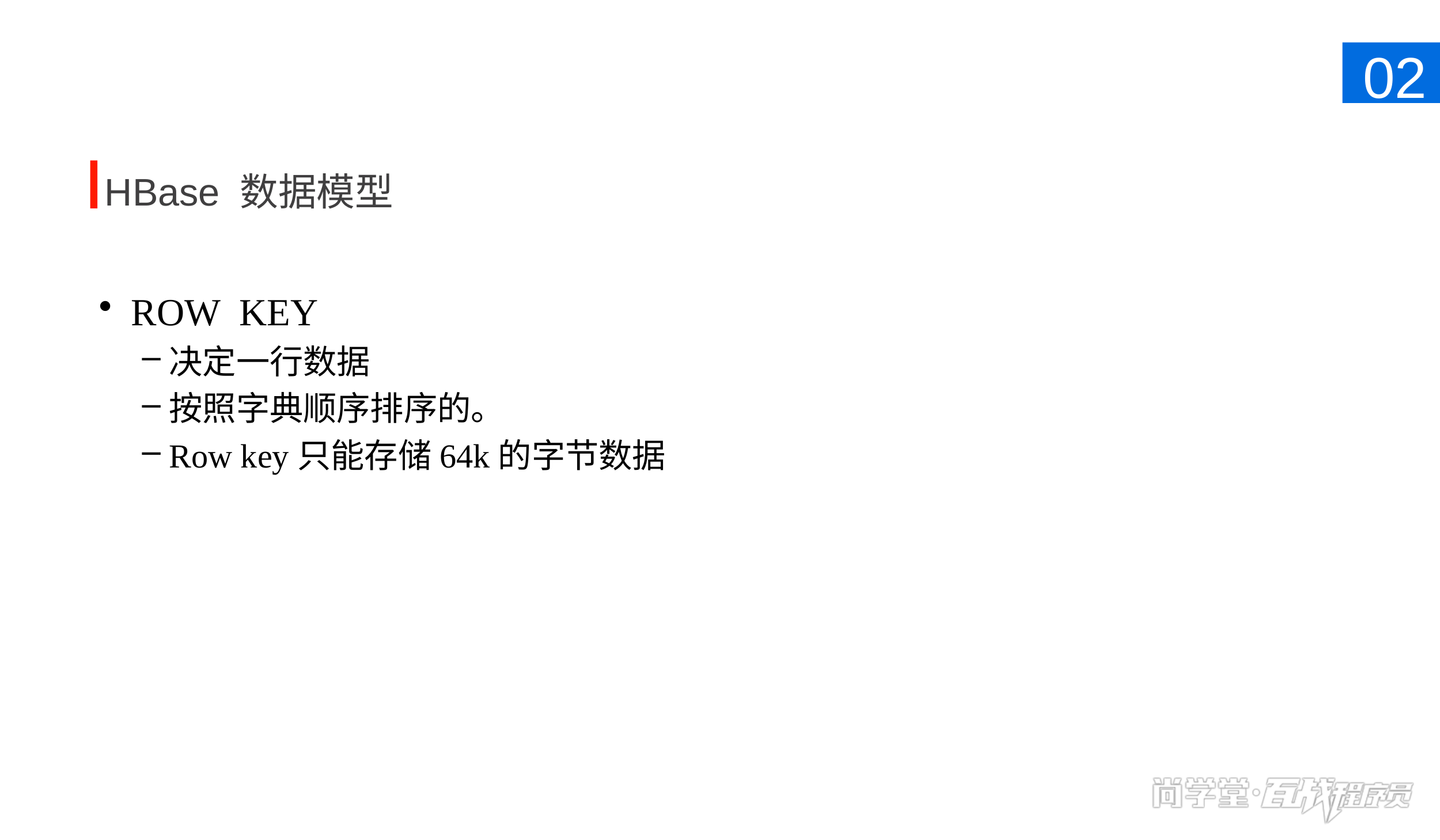

02

HBase 数据模型

ROW  KEY
决定一行数据
按照字典顺序排序的。
Row key只能存储64k的字节数据
当需要对比数据时使用当前样式，此处文字段为对右侧数据的结论或相关描述。可以根据内容调整这部分的蓝色背景高度，但不要改变蓝色部分的位置。图片也可替换，但请保证高度不变，与右侧的柱状图间距协调。